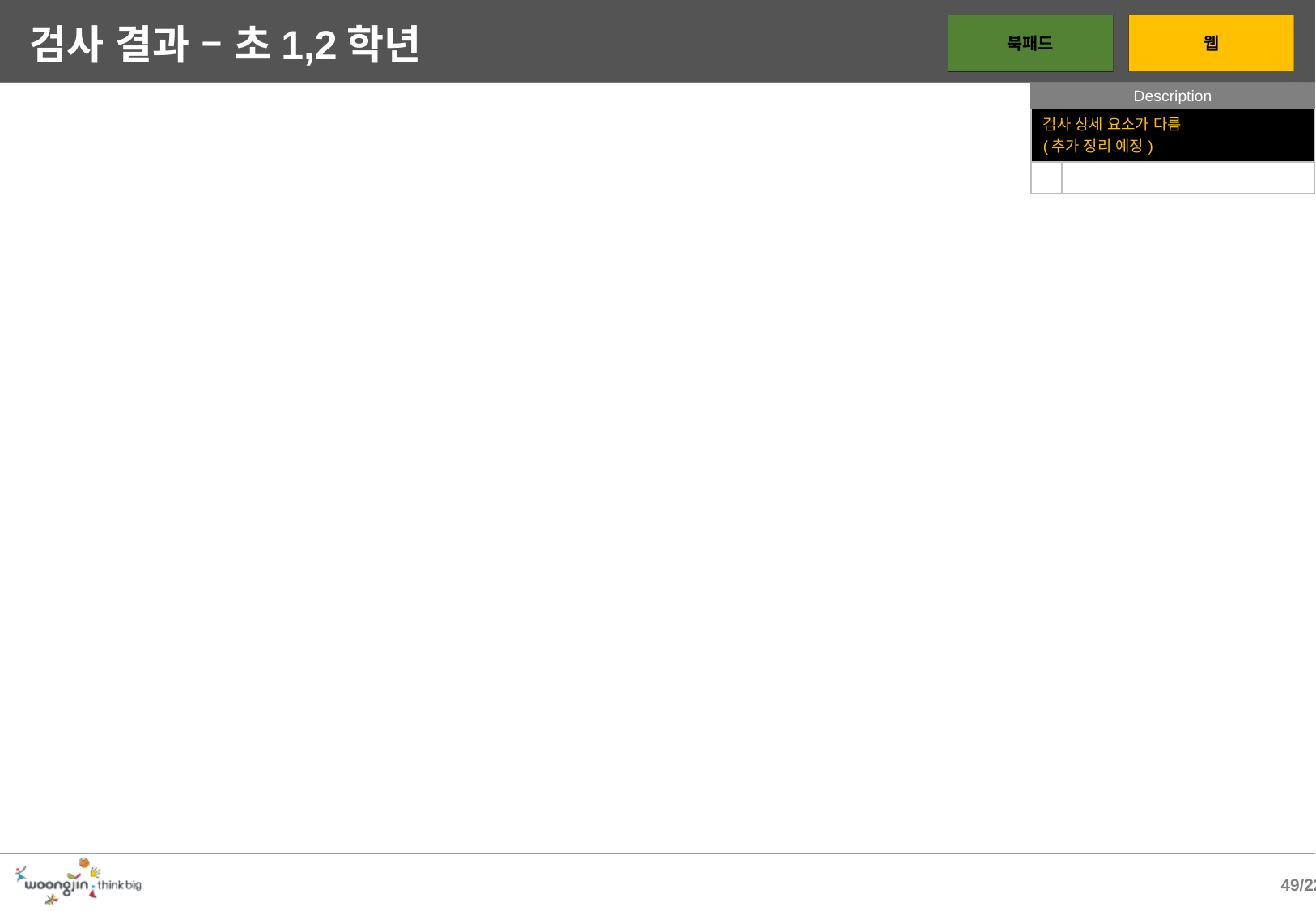

# 검사 결과 – 초1,2학년
북패드
웹
Description
| 검사 상세 요소가 다름 (추가 정리 예정) |  |
| --- | --- |
|  |  |